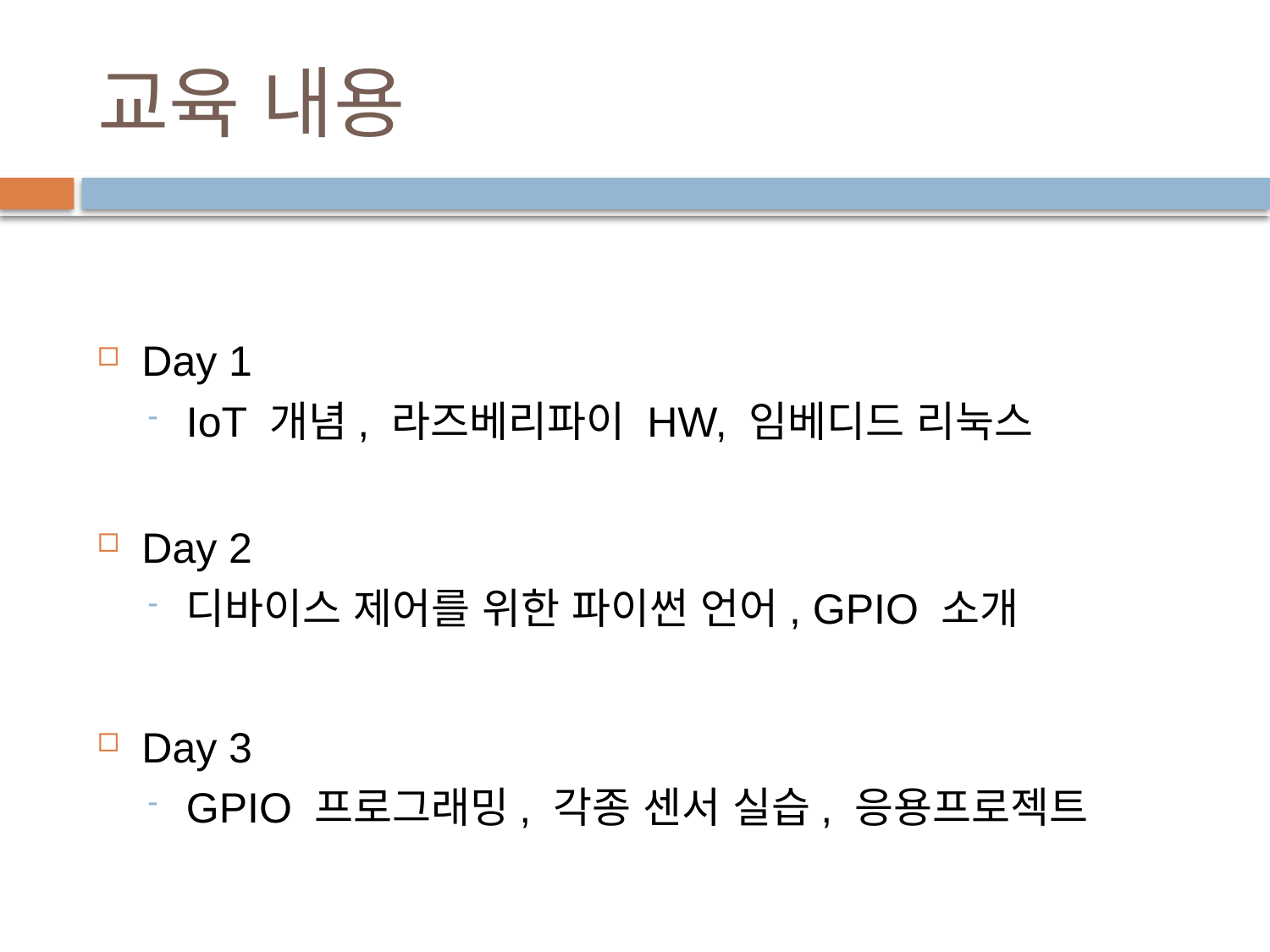

# 교육 내용
Day 1
IoT 개념, 라즈베리파이 HW, 임베디드 리눅스

Day 2
디바이스 제어를 위한 파이썬 언어, GPIO 소개

Day 3
GPIO 프로그래밍, 각종 센서 실습, 응용프로젝트